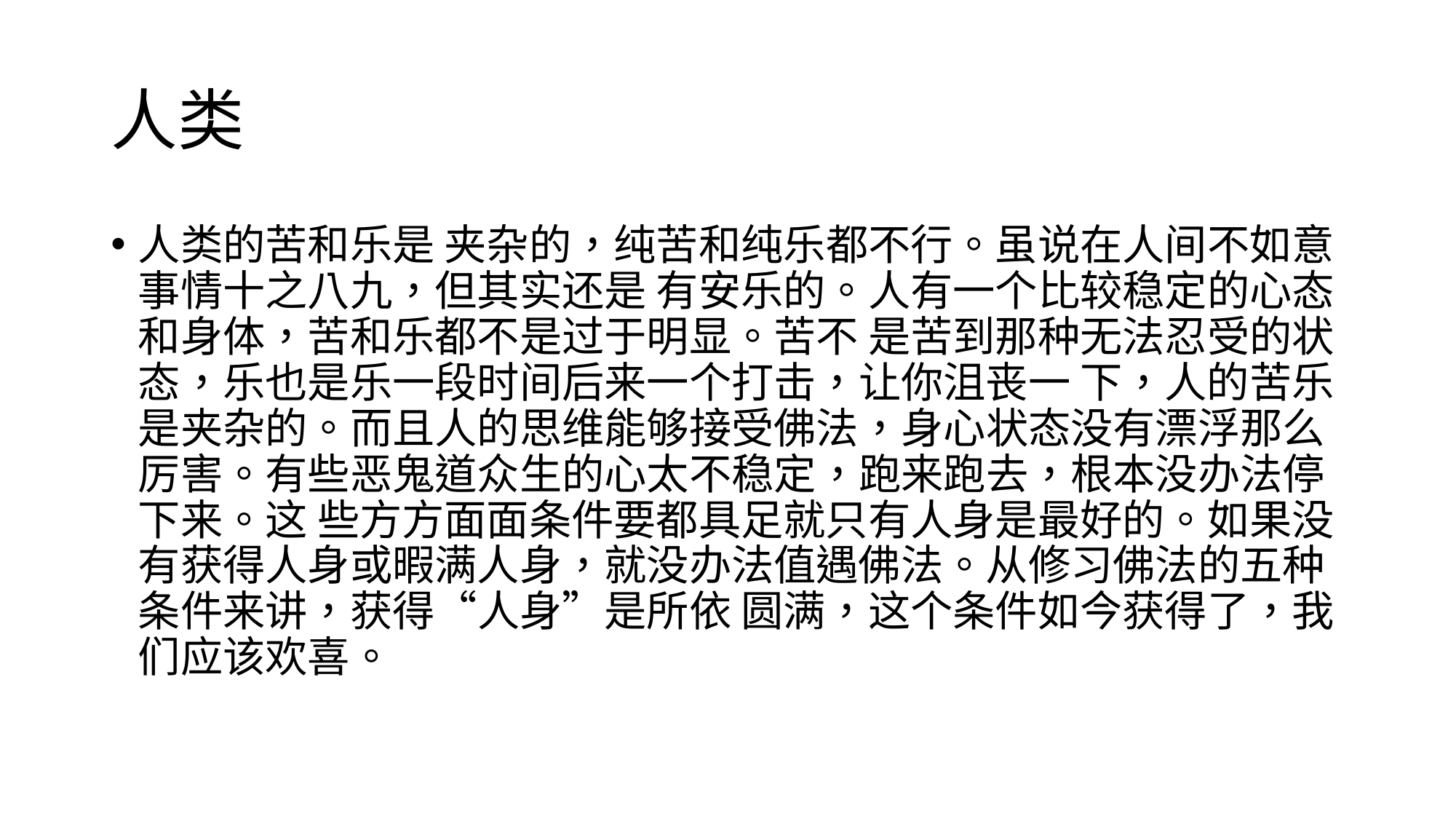

# 人类
人类的苦和乐是 夹杂的，纯苦和纯乐都不行。虽说在人间不如意事情十之八九，但其实还是 有安乐的。人有一个比较稳定的心态和身体，苦和乐都不是过于明显。苦不 是苦到那种无法忍受的状态，乐也是乐一段时间后来一个打击，让你沮丧一 下，人的苦乐是夹杂的。而且人的思维能够接受佛法，身心状态没有漂浮那么厉害。有些恶鬼道众生的心太不稳定，跑来跑去，根本没办法停下来。这 些方方面面条件要都具足就只有人身是最好的。如果没有获得人身或暇满人身，就没办法值遇佛法。从修习佛法的五种条件来讲，获得“人身”是所依 圆满，这个条件如今获得了，我们应该欢喜。